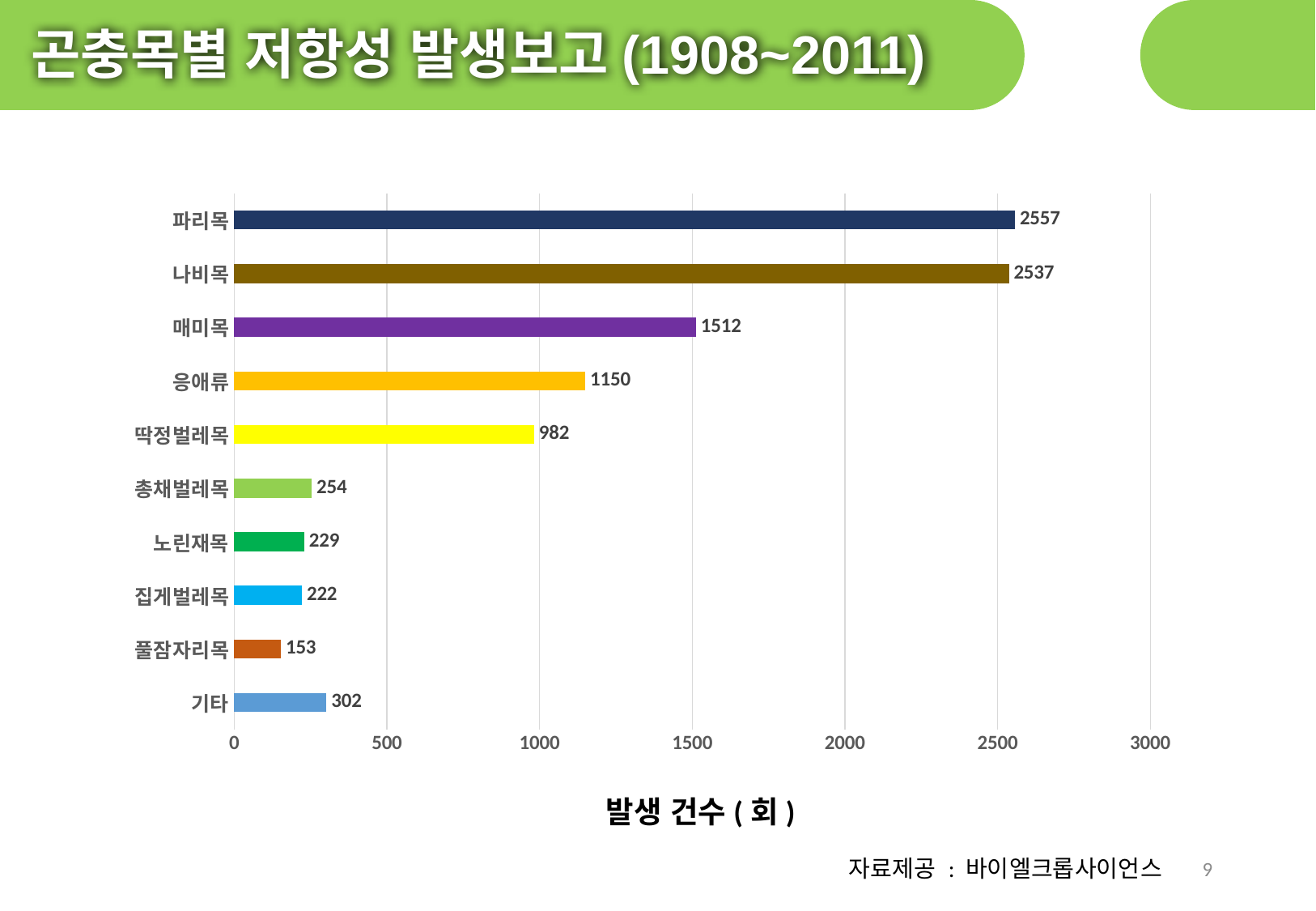

곤충목별 저항성 발생보고(1908~2011)

### Chart

| Category | 발생 획수(회) |
|---|---|
| 기타 | 302.0 |
| 풀잠자리목 | 153.0 |
| 집게벌레목 | 222.0 |
| 노린재목 | 229.0 |
| 총채벌레목 | 254.0 |
| 딱정벌레목 | 982.0 |
| 응애류 | 1150.0 |
| 매미목 | 1512.0 |
| 나비목 | 2537.0 |
| 파리목 | 2557.0 |
발생 건수(회)
9
자료제공 : 바이엘크롭사이언스